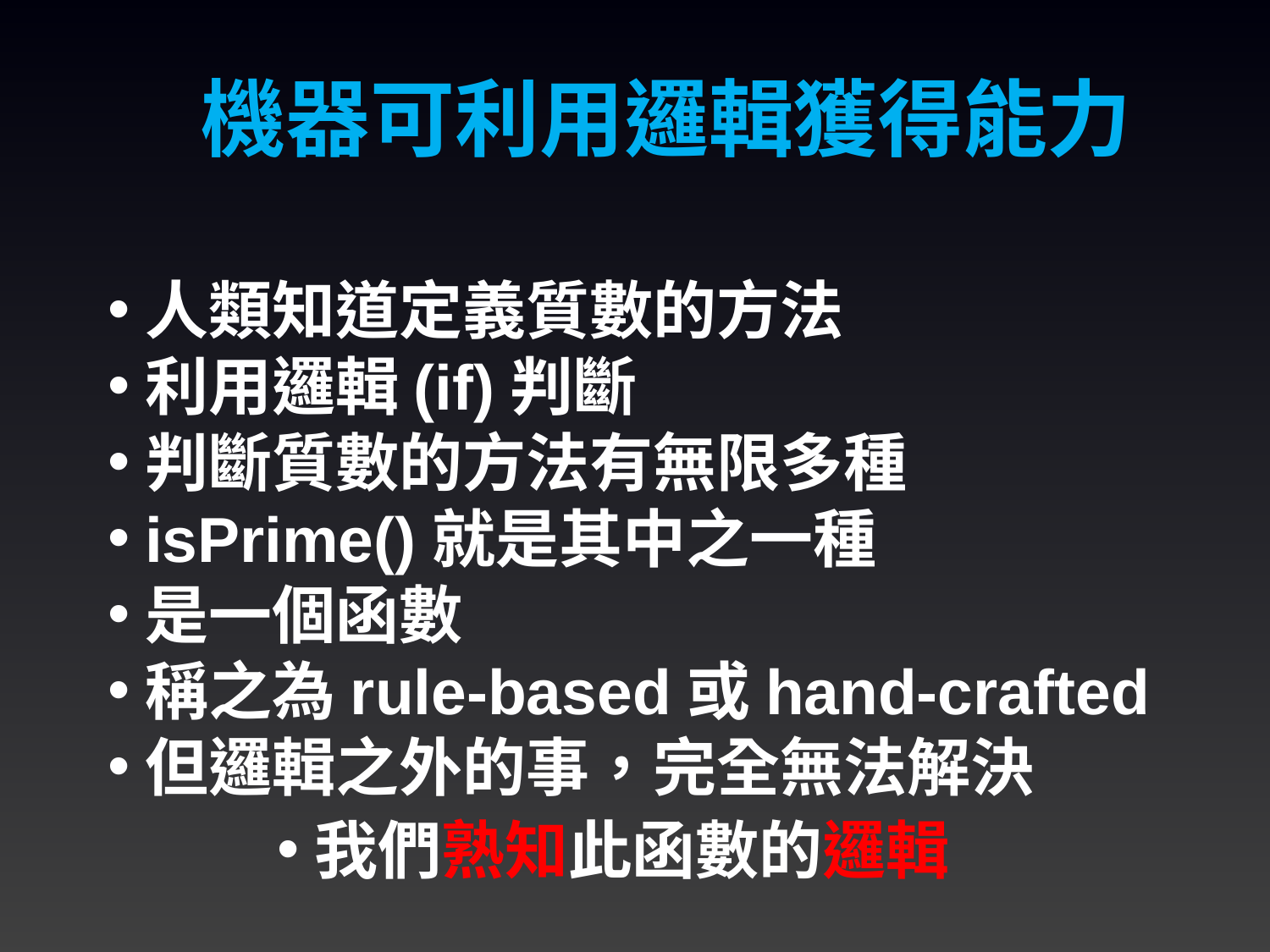

機器可利用邏輯獲得能力
人類知道定義質數的方法
利用邏輯(if)判斷
判斷質數的方法有無限多種
isPrime()就是其中之一種
是一個函數
稱之為rule-based或hand-crafted
但邏輯之外的事，完全無法解決
我們熟知此函數的邏輯